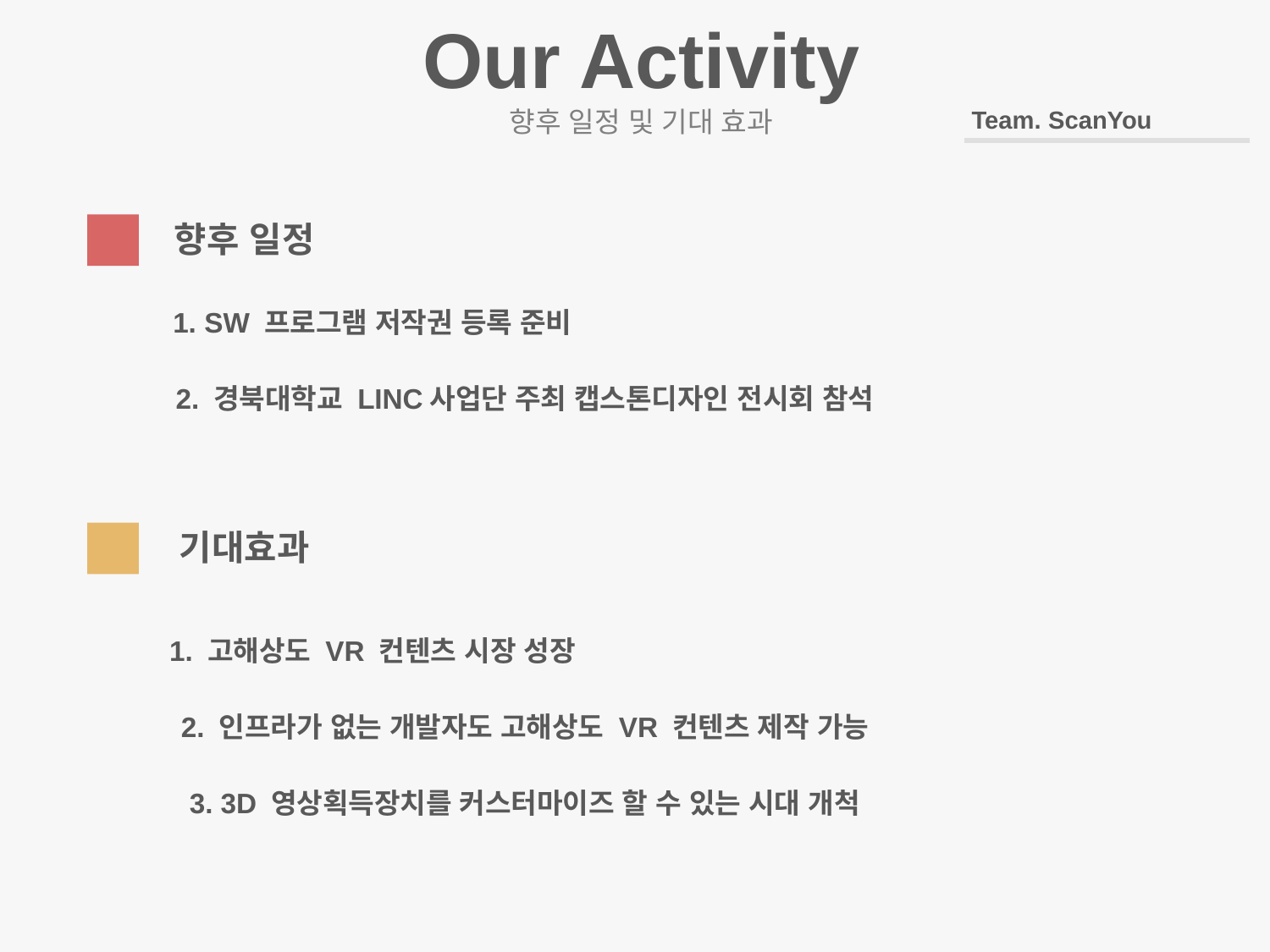

Our Activity
향후 일정 및 기대 효과
향후 일정
1. SW 프로그램 저작권 등록 준비
2. 경북대학교 LINC사업단 주최 캡스톤디자인 전시회 참석
기대효과
1. 고해상도 VR 컨텐츠 시장 성장
2. 인프라가 없는 개발자도 고해상도 VR 컨텐츠 제작 가능
3. 3D 영상획득장치를 커스터마이즈 할 수 있는 시대 개척